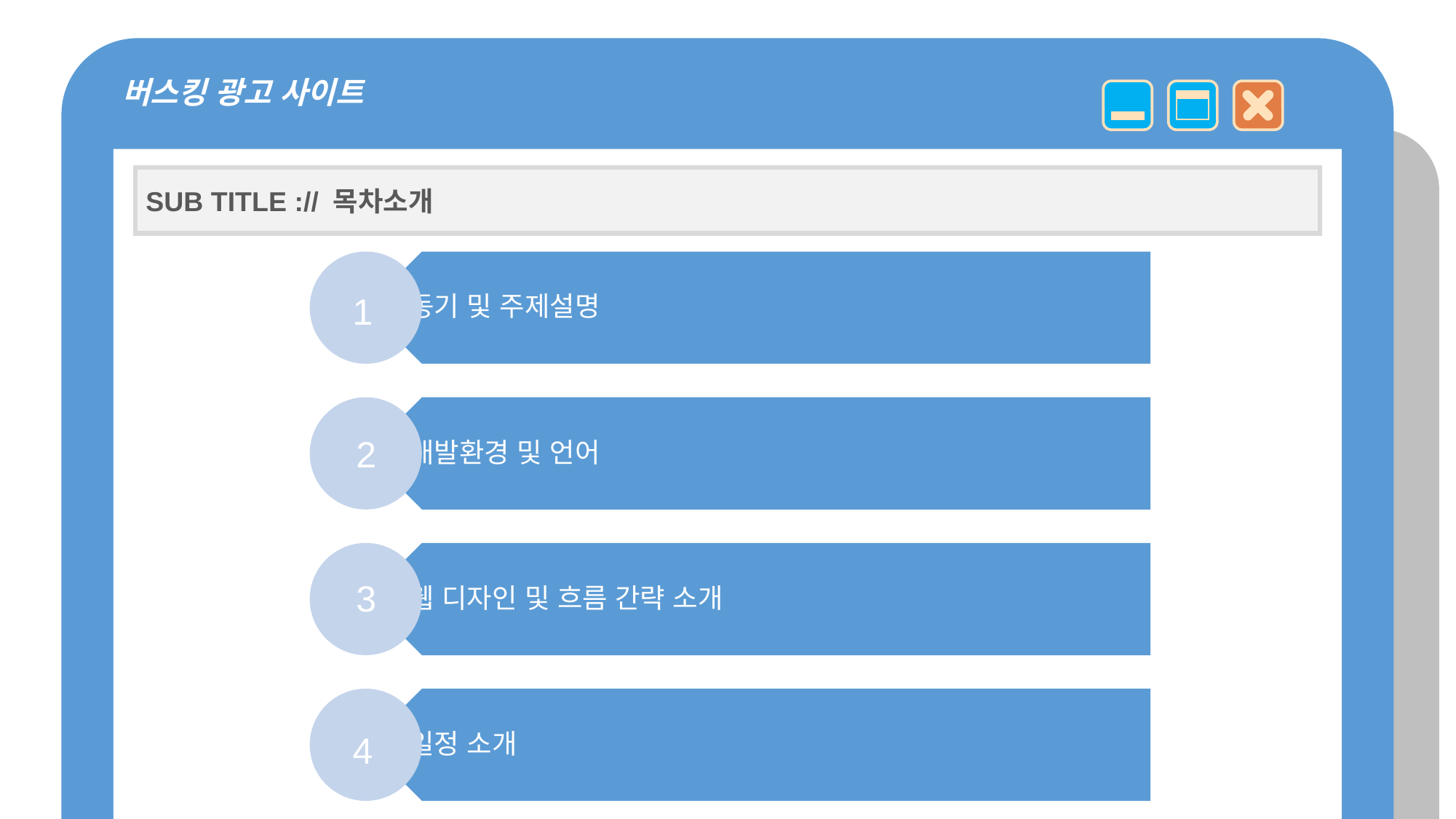

버스킹 광고 사이트

15.00
SUB TITLE :// 목차소개
동기 및 주제설명
개발환경 및 언어
웹 디자인 및 흐름 간략 소개
일정 소개
1
2
3
4